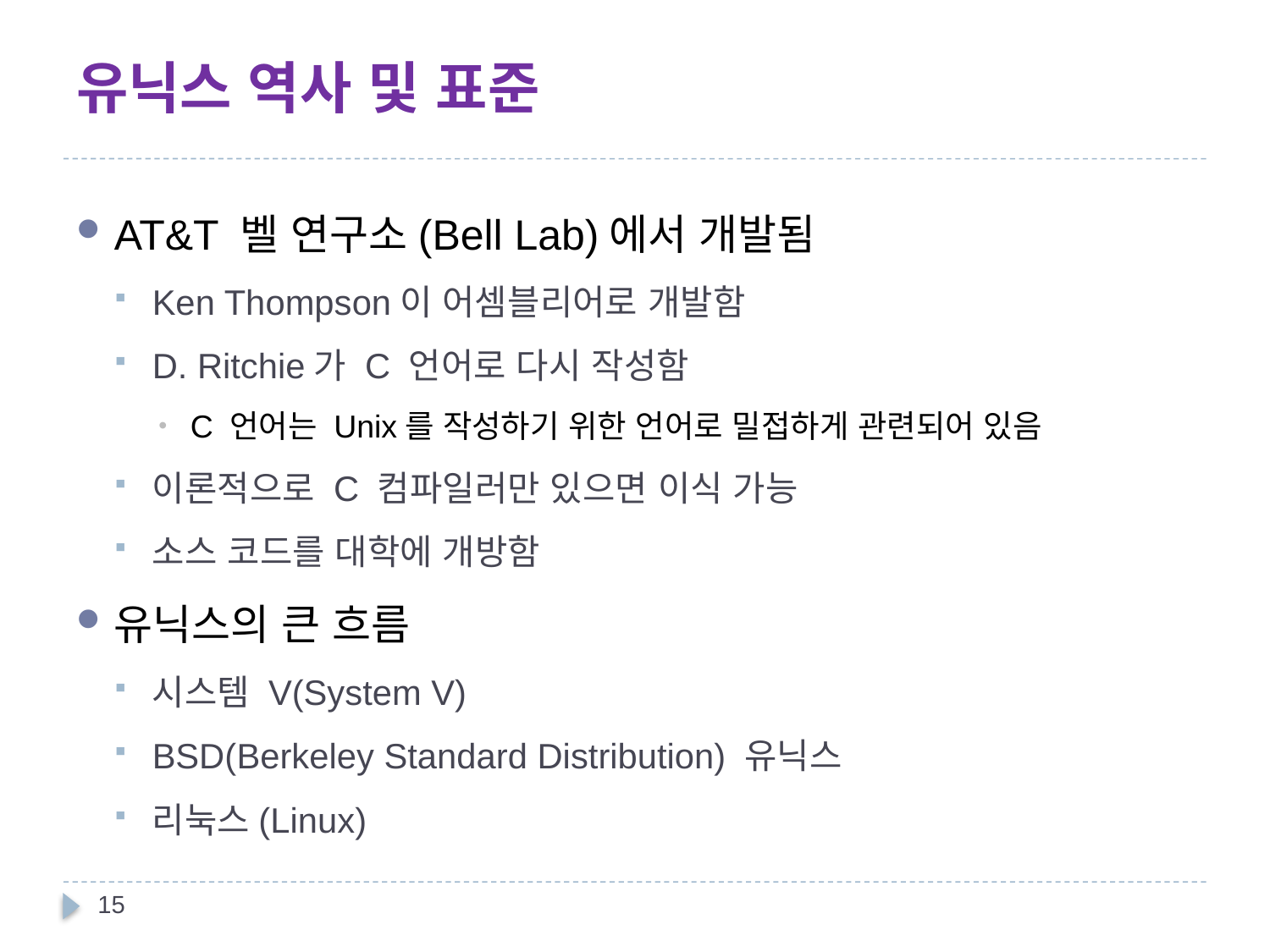

# 유닉스 역사 및 표준
AT&T 벨 연구소(Bell Lab)에서 개발됨
Ken Thompson이 어셈블리어로 개발함
D. Ritchie가 C 언어로 다시 작성함
C 언어는 Unix를 작성하기 위한 언어로 밀접하게 관련되어 있음
이론적으로 C 컴파일러만 있으면 이식 가능
소스 코드를 대학에 개방함
유닉스의 큰 흐름
시스템 V(System V)
BSD(Berkeley Standard Distribution) 유닉스
리눅스(Linux)

15